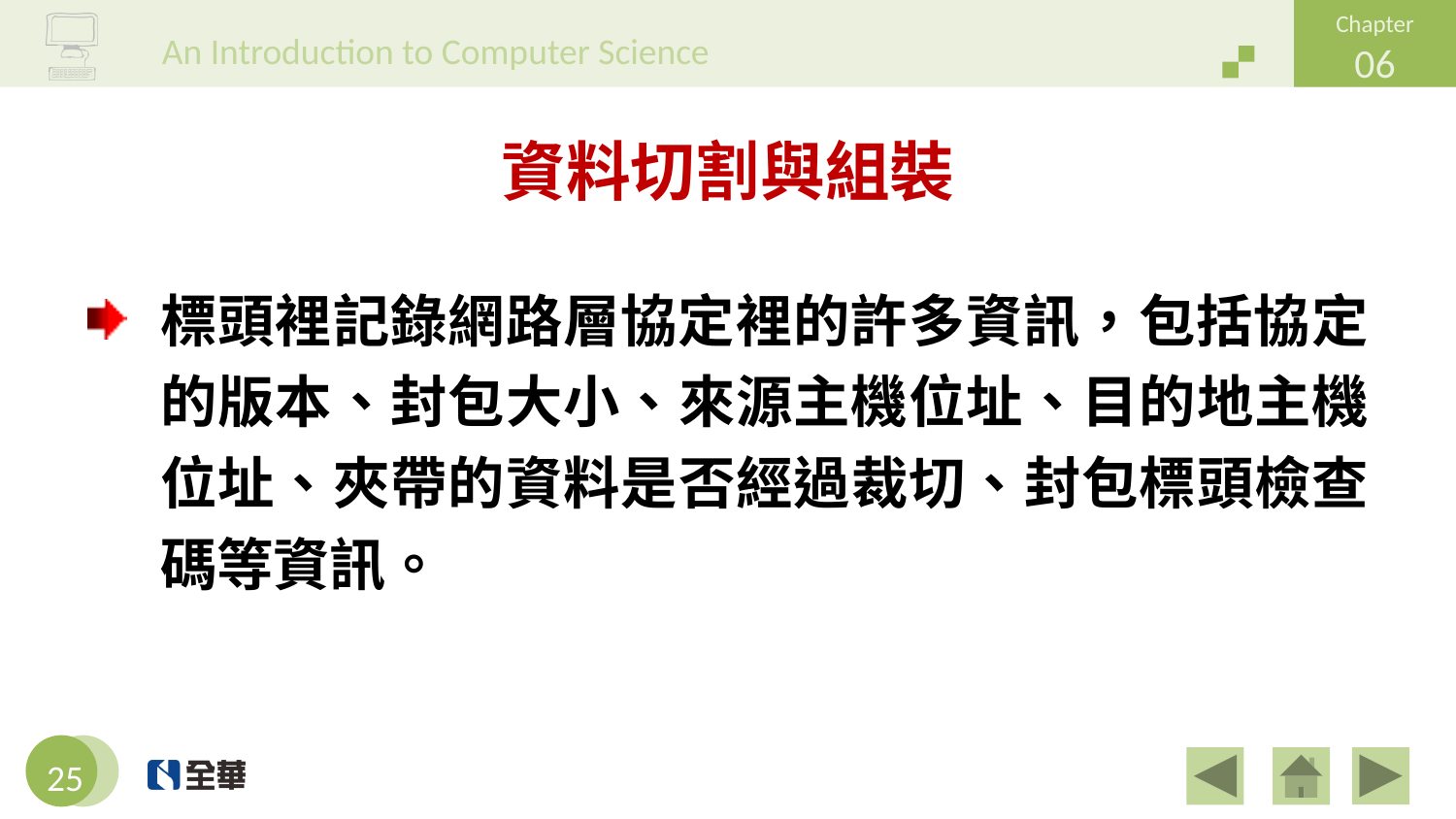

# 資料切割與組裝
標頭裡記錄網路層協定裡的許多資訊，包括協定的版本、封包大小、來源主機位址、目的地主機位址、夾帶的資料是否經過裁切、封包標頭檢查碼等資訊。